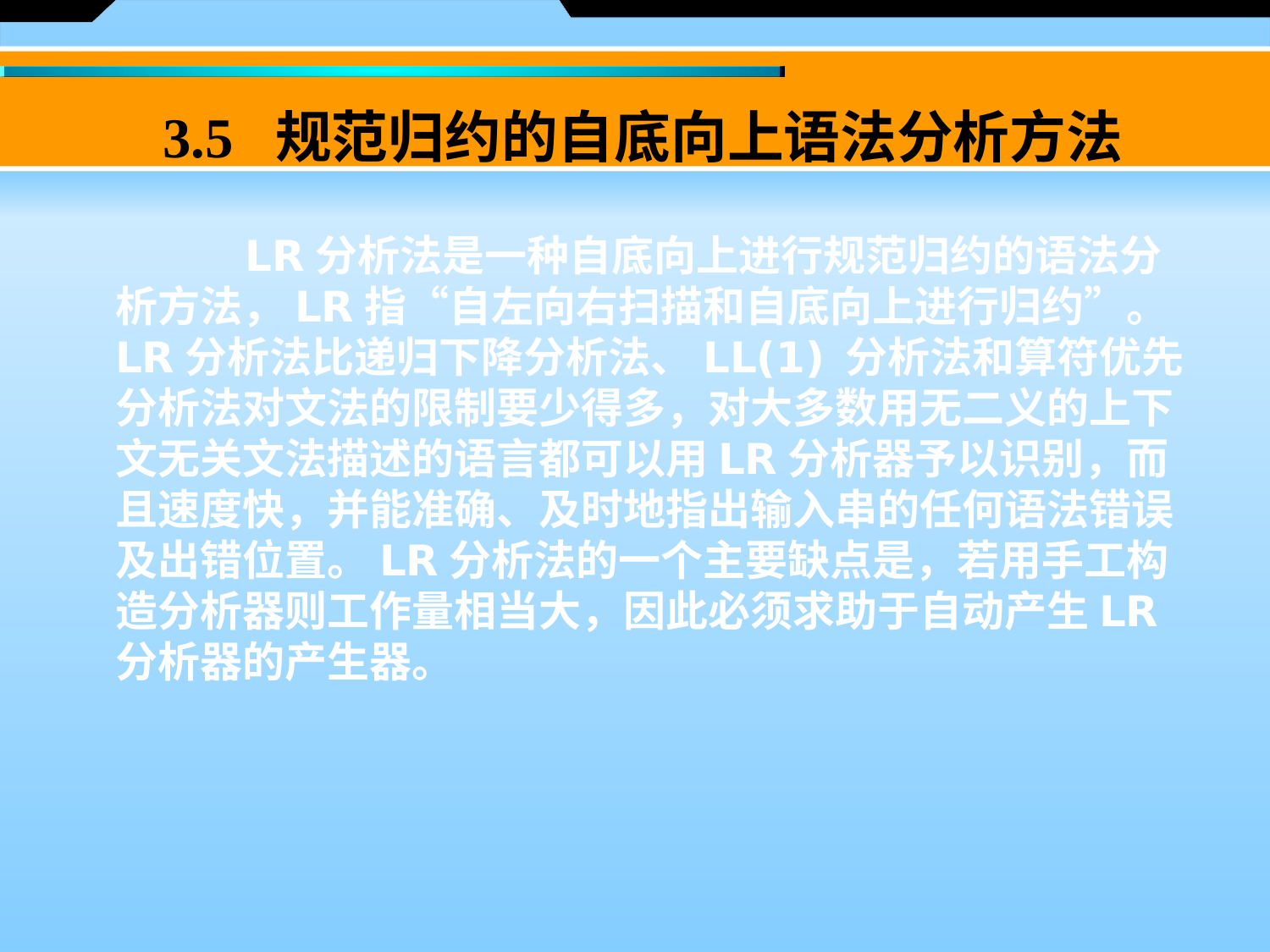

3.5  规范归约的自底向上语法分析方法
            LR分析法是一种自底向上进行规范归约的语法分析方法，LR指“自左向右扫描和自底向上进行归约”。LR分析法比递归下降分析法、LL(1) 分析法和算符优先分析法对文法的限制要少得多，对大多数用无二义的上下文无关文法描述的语言都可以用LR分析器予以识别，而且速度快，并能准确、及时地指出输入串的任何语法错误及出错位置。LR分析法的一个主要缺点是，若用手工构造分析器则工作量相当大，因此必须求助于自动产生LR分析器的产生器。